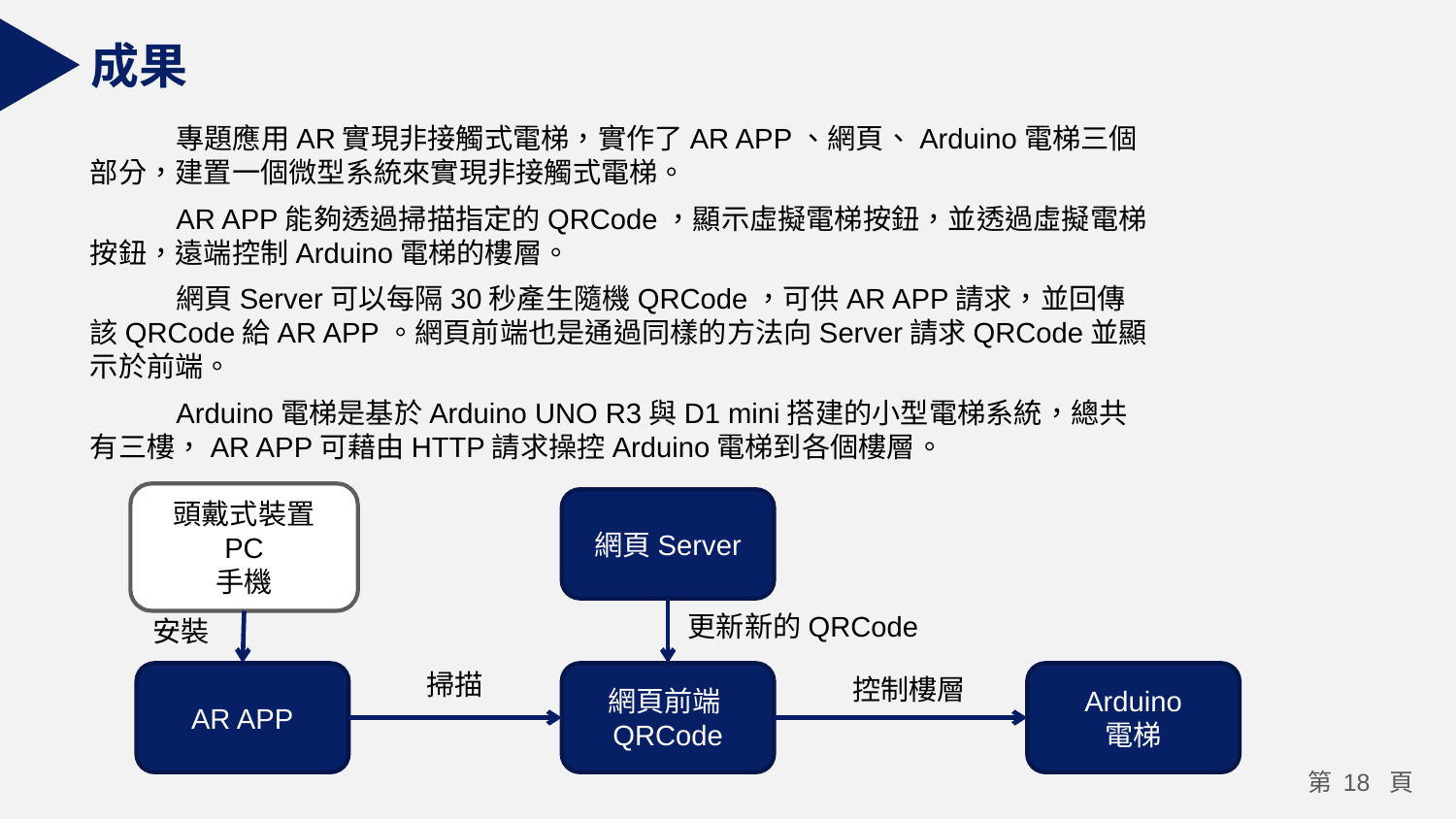

成果
專題應用AR實現非接觸式電梯，實作了AR APP、網頁、Arduino電梯三個部分，建置一個微型系統來實現非接觸式電梯。
AR APP能夠透過掃描指定的QRCode，顯示虛擬電梯按鈕，並透過虛擬電梯按鈕，遠端控制Arduino電梯的樓層。
網頁Server可以每隔30秒產生隨機QRCode，可供AR APP請求，並回傳該QRCode給AR APP。網頁前端也是通過同樣的方法向Server請求QRCode並顯示於前端。
Arduino電梯是基於Arduino UNO R3與D1 mini搭建的小型電梯系統，總共有三樓，AR APP可藉由HTTP請求操控Arduino電梯到各個樓層。
頭戴式裝置
PC
手機
網頁Server
更新新的QRCode
安裝
掃描
AR APP
網頁前端QRCode
Arduino
電梯
控制樓層